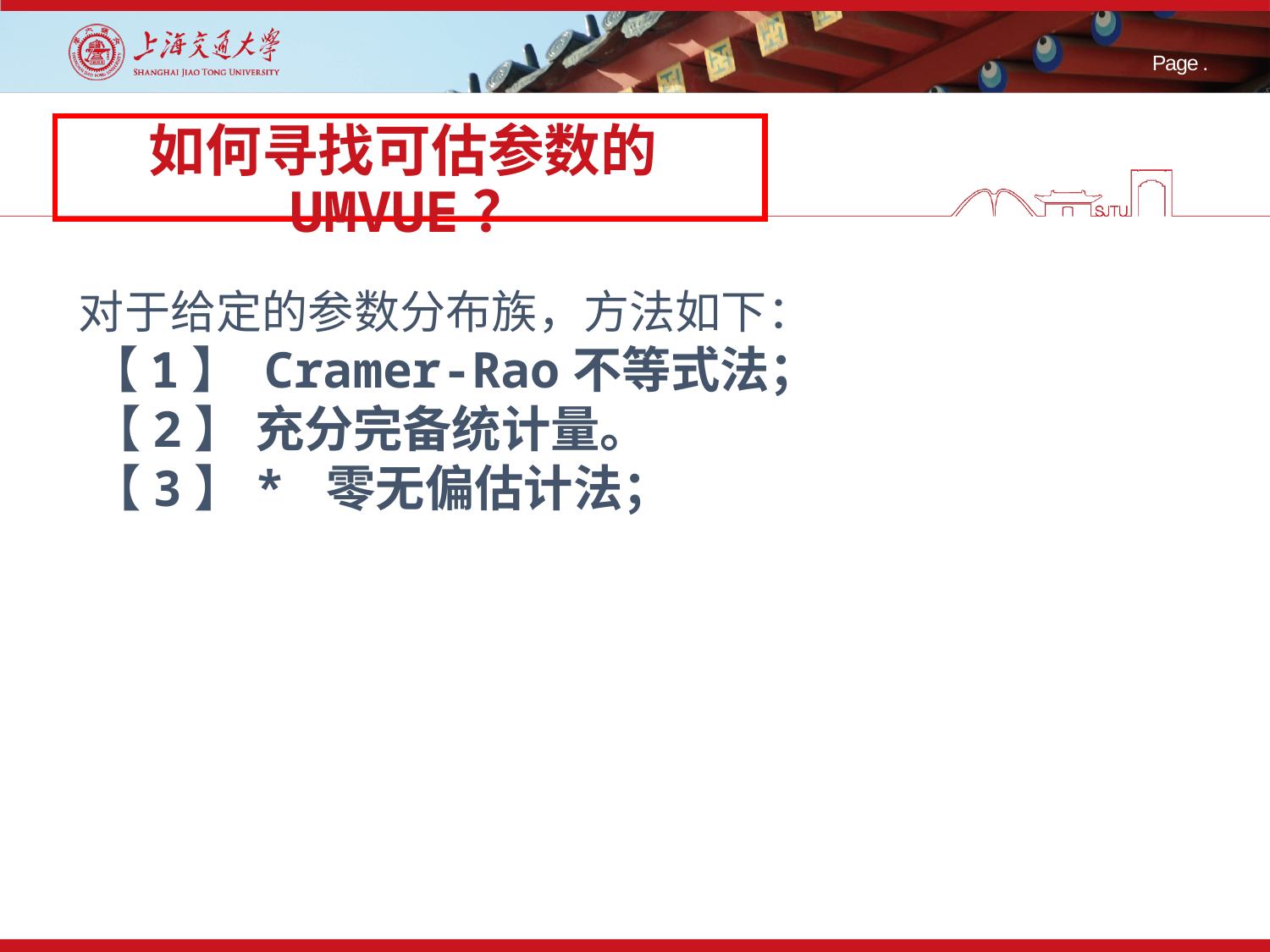

# 如何寻找可估参数的UMVUE？
 对于给定的参数分布族，方法如下：
  【1】 Cramer-Rao不等式法；
  【2】 充分完备统计量。
  【3】* 零无偏估计法；